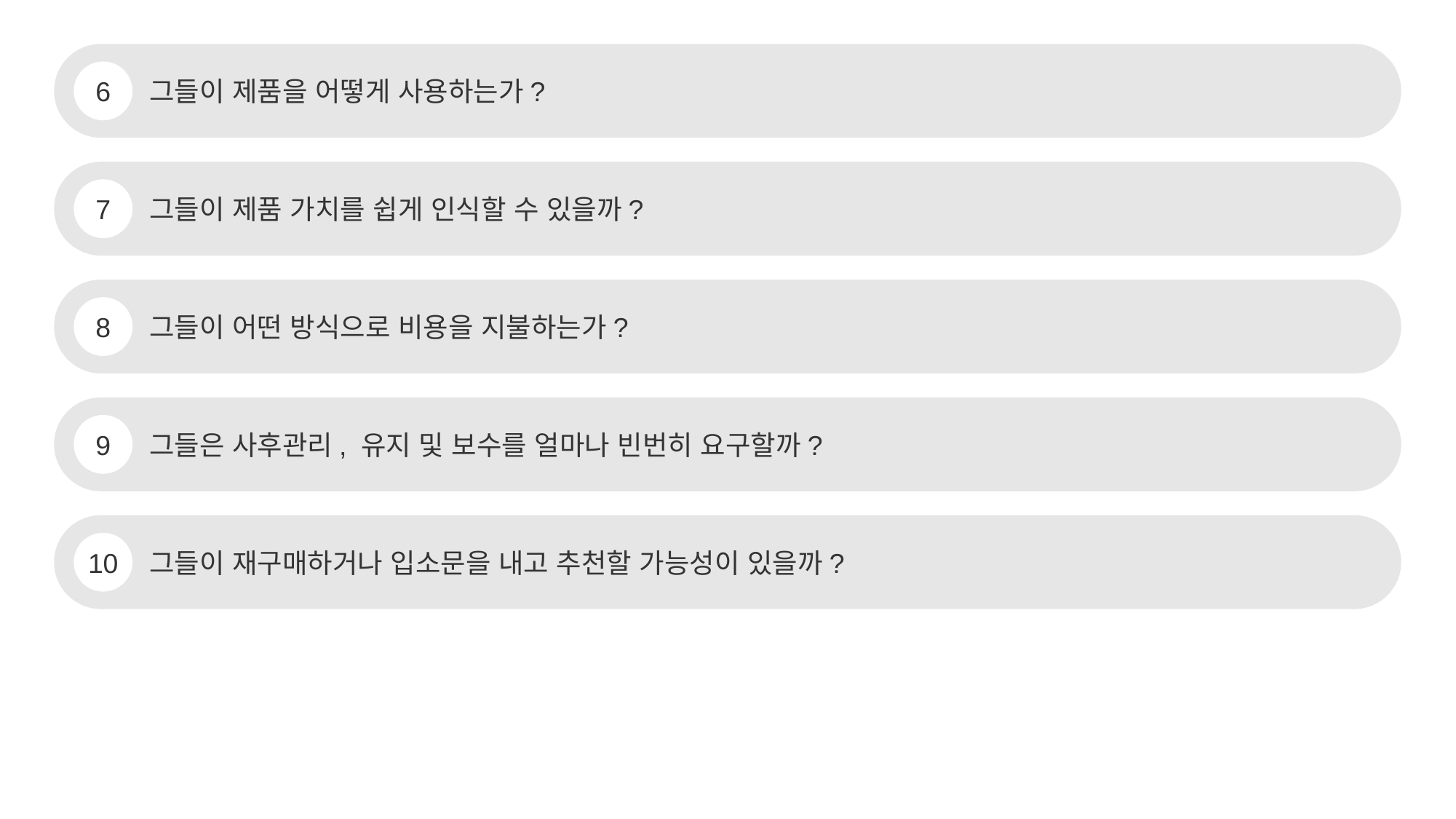

그들이 제품을 어떻게 사용하는가?
6
그들이 제품 가치를 쉽게 인식할 수 있을까?
7
그들이 어떤 방식으로 비용을 지불하는가?
8
그들은 사후관리, 유지 및 보수를 얼마나 빈번히 요구할까?
9
그들이 재구매하거나 입소문을 내고 추천할 가능성이 있을까?
10